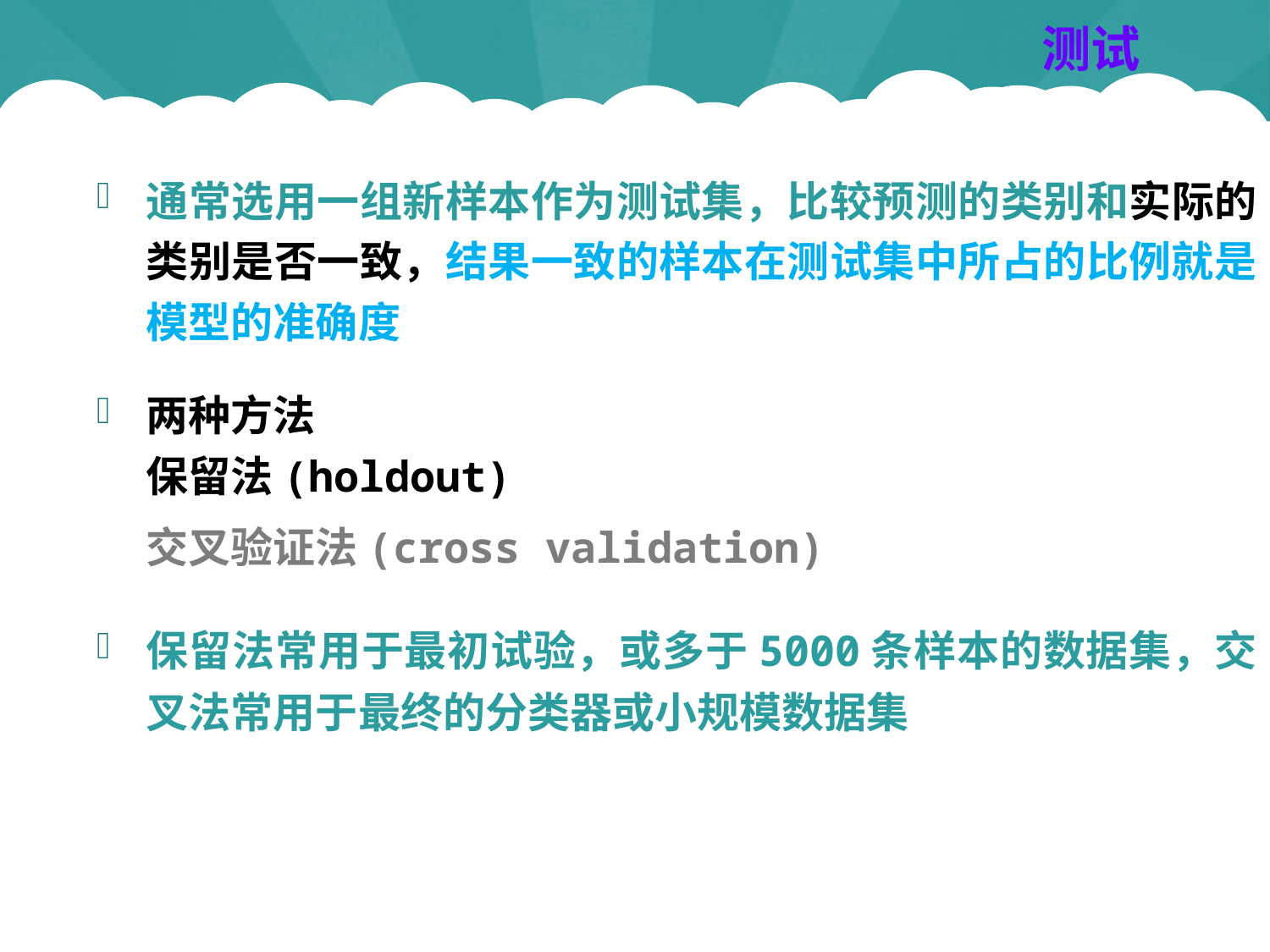

测试
通常选用一组新样本作为测试集，比较预测的类别和实际的类别是否一致，结果一致的样本在测试集中所占的比例就是模型的准确度
两种方法
保留法(holdout)
交叉验证法(cross validation)
保留法常用于最初试验，或多于5000条样本的数据集，交叉法常用于最终的分类器或小规模数据集